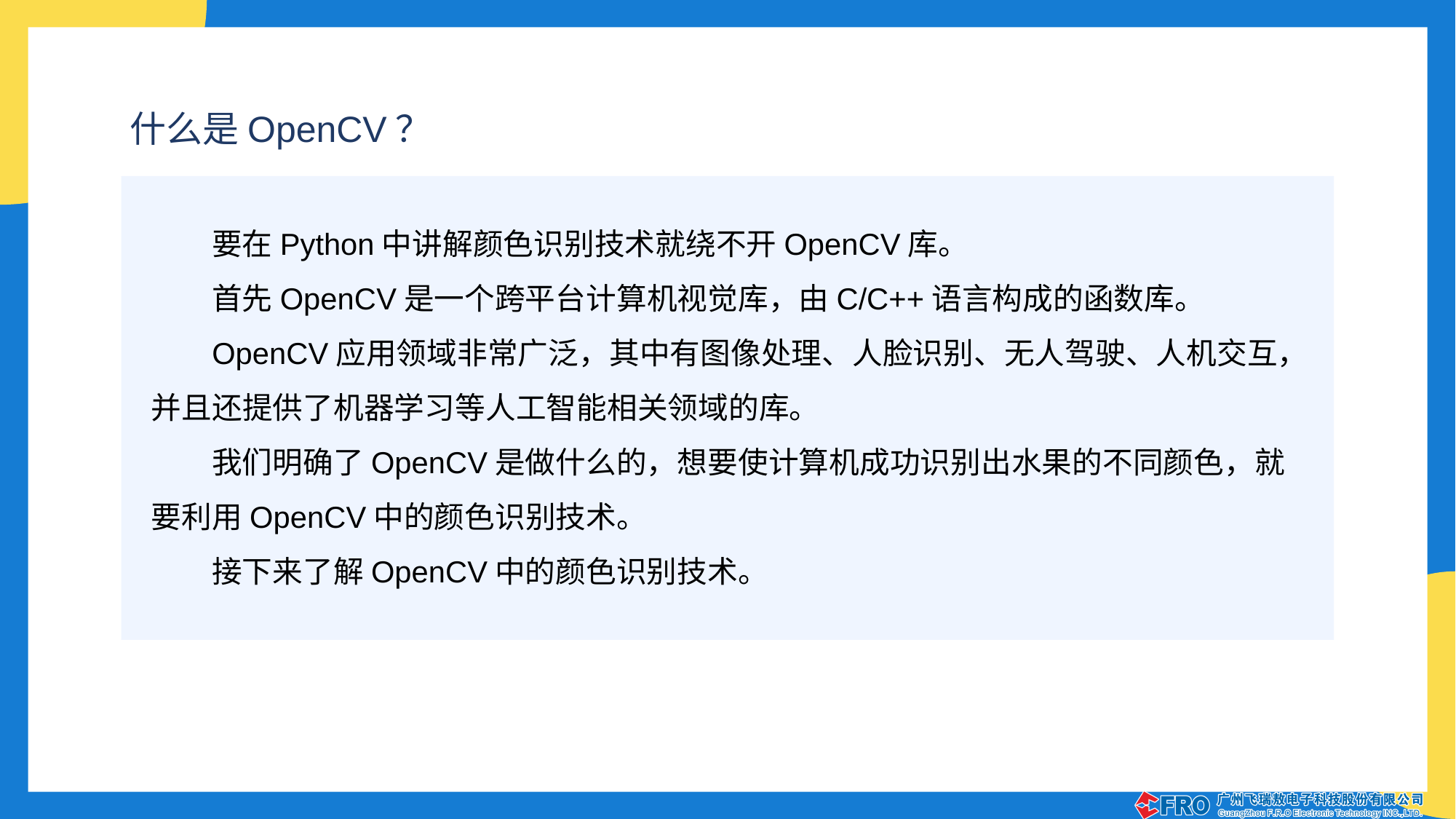

什么是OpenCV？
要在Python中讲解颜色识别技术就绕不开OpenCV库。
首先OpenCV是一个跨平台计算机视觉库，由C/C++语言构成的函数库。
OpenCV应用领域非常广泛，其中有图像处理、人脸识别、无人驾驶、人机交互，并且还提供了机器学习等人工智能相关领域的库。
我们明确了OpenCV是做什么的，想要使计算机成功识别出水果的不同颜色，就要利用OpenCV中的颜色识别技术。
接下来了解OpenCV中的颜色识别技术。